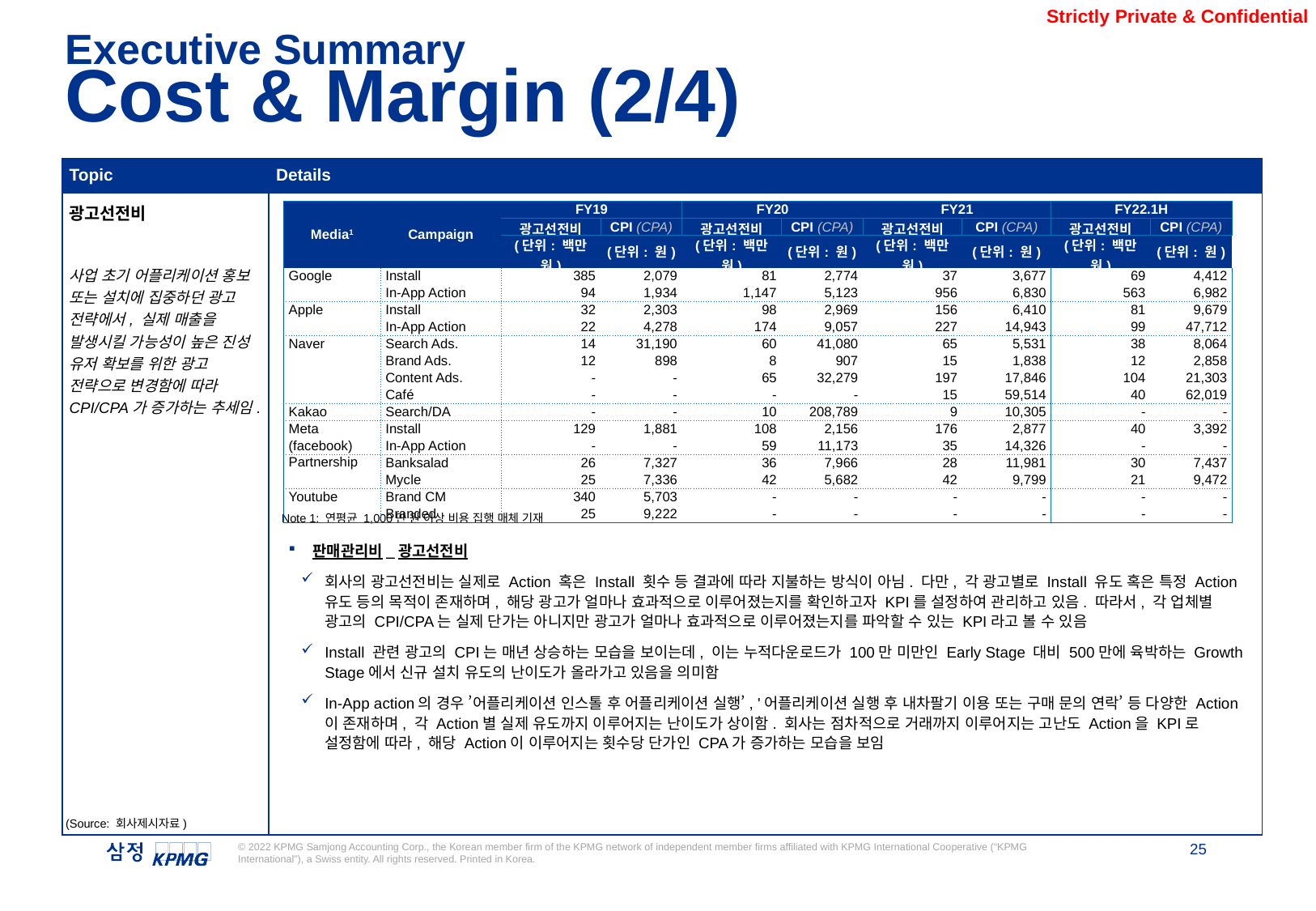

Executive Summary
Cost & Margin (2/4)
| Topic | Details |
| --- | --- |
| 광고선전비 사업 초기 어플리케이션 홍보 또는 설치에 집중하던 광고 전략에서, 실제 매출을 발생시킬 가능성이 높은 진성 유저 확보를 위한 광고 전략으로 변경함에 따라 CPI/CPA가 증가하는 추세임. |  |
| Media1 | Campaign | FY19 |  | FY20 |  | FY21 |  | FY22.1H |  |
| --- | --- | --- | --- | --- | --- | --- | --- | --- | --- |
|  |  | 광고선전비 | CPI (CPA) | 광고선전비 | CPI (CPA) | 광고선전비 | CPI (CPA) | 광고선전비 | CPI (CPA) |
|  |  | (단위: 백만원) | (단위: 원) | (단위: 백만원) | (단위: 원) | (단위: 백만원) | (단위: 원) | (단위: 백만원) | (단위: 원) |
| Google | Install | 385 | 2,079 | 81 | 2,774 | 37 | 3,677 | 69 | 4,412 |
|  | In-App Action | 94 | 1,934 | 1,147 | 5,123 | 956 | 6,830 | 563 | 6,982 |
| Apple | Install | 32 | 2,303 | 98 | 2,969 | 156 | 6,410 | 81 | 9,679 |
|  | In-App Action | 22 | 4,278 | 174 | 9,057 | 227 | 14,943 | 99 | 47,712 |
| Naver | Search Ads. | 14 | 31,190 | 60 | 41,080 | 65 | 5,531 | 38 | 8,064 |
|  | Brand Ads. | 12 | 898 | 8 | 907 | 15 | 1,838 | 12 | 2,858 |
|  | Content Ads. | - | - | 65 | 32,279 | 197 | 17,846 | 104 | 21,303 |
|  | Café | - | - | - | - | 15 | 59,514 | 40 | 62,019 |
| Kakao | Search/DA | - | - | 10 | 208,789 | 9 | 10,305 | - | - |
| Meta | Install | 129 | 1,881 | 108 | 2,156 | 176 | 2,877 | 40 | 3,392 |
| (facebook) | In-App Action | - | - | 59 | 11,173 | 35 | 14,326 | - | - |
| Partnership | Banksalad | 26 | 7,327 | 36 | 7,966 | 28 | 11,981 | 30 | 7,437 |
|  | Mycle | 25 | 7,336 | 42 | 5,682 | 42 | 9,799 | 21 | 9,472 |
| Youtube | Brand CM | 340 | 5,703 | - | - | - | - | - | - |
|  | Branded | 25 | 9,222 | - | - | - | - | - | - |
Note 1: 연평균 1,000만 원 이상 비용 집행 매체 기재
판매관리비_광고선전비
회사의 광고선전비는 실제로 Action 혹은 Install 횟수 등 결과에 따라 지불하는 방식이 아님. 다만, 각 광고별로 Install 유도 혹은 특정 Action 유도 등의 목적이 존재하며, 해당 광고가 얼마나 효과적으로 이루어졌는지를 확인하고자 KPI를 설정하여 관리하고 있음. 따라서, 각 업체별 광고의 CPI/CPA는 실제 단가는 아니지만 광고가 얼마나 효과적으로 이루어졌는지를 파악할 수 있는 KPI라고 볼 수 있음
Install 관련 광고의 CPI는 매년 상승하는 모습을 보이는데, 이는 누적다운로드가 100만 미만인 Early Stage 대비 500만에 육박하는 Growth Stage에서 신규 설치 유도의 난이도가 올라가고 있음을 의미함
In-App action의 경우 ’어플리케이션 인스톨 후 어플리케이션 실행’, '어플리케이션 실행 후 내차팔기 이용 또는 구매 문의 연락’ 등 다양한 Action이 존재하며, 각 Action별 실제 유도까지 이루어지는 난이도가 상이함. 회사는 점차적으로 거래까지 이루어지는 고난도 Action을 KPI로 설정함에 따라, 해당 Action이 이루어지는 횟수당 단가인 CPA가 증가하는 모습을 보임
(Source: 회사제시자료)